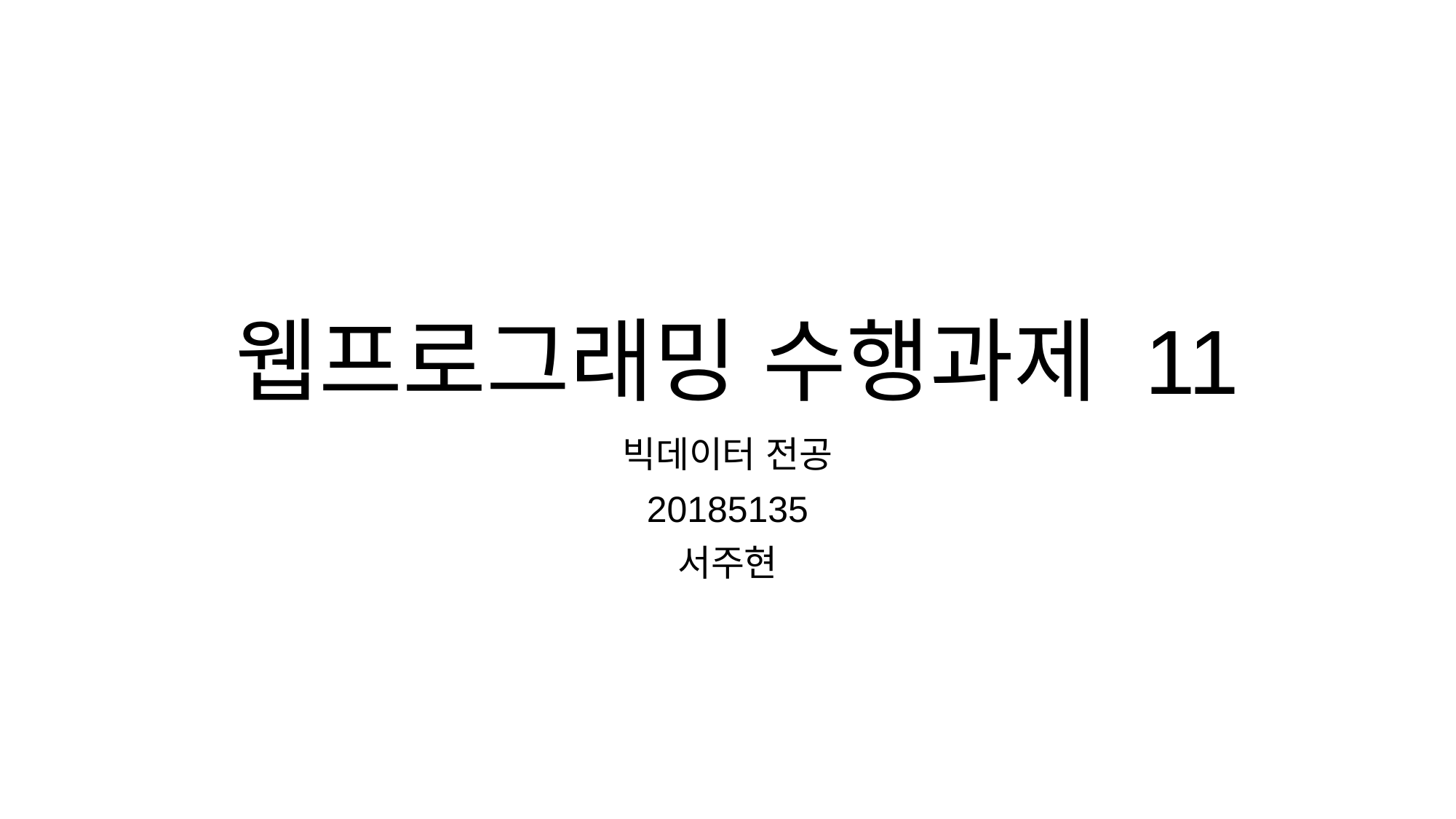

# 웹프로그래밍 수행과제 11
빅데이터 전공
20185135
서주현